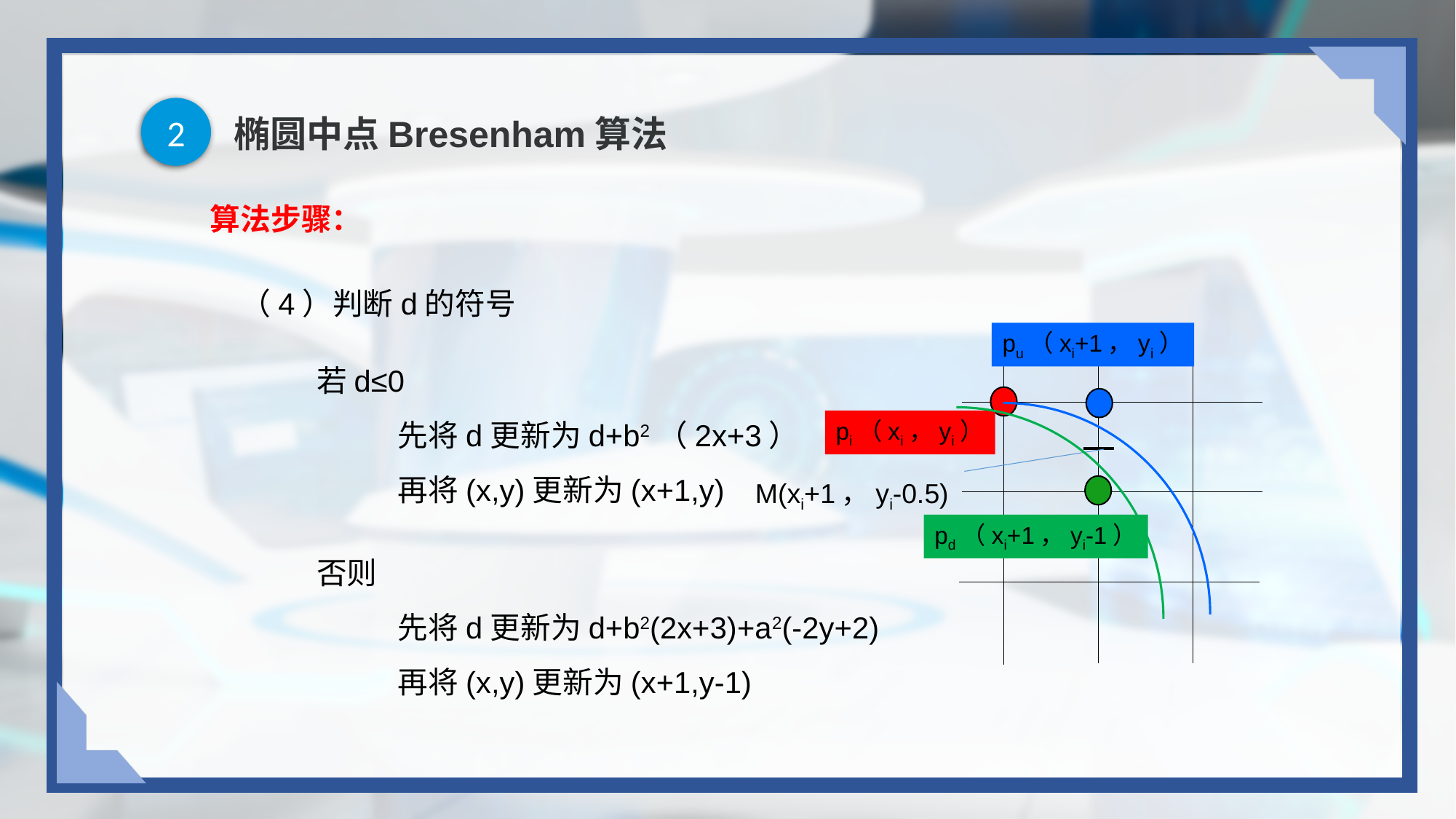

2
# 椭圆中点Bresenham算法
算法步骤：
（4）判断d的符号

pu（xi+1，yi）
若d≤0
           先将d更新为d+b2（2x+3）
           再将(x,y)更新为(x+1,y)

pi（xi，yi）
M(xi+1，yi-0.5)

pd（xi+1，yi-1）
否则
           先将d更新为d+b2(2x+3)+a2(-2y+2)
           再将(x,y)更新为(x+1,y-1)